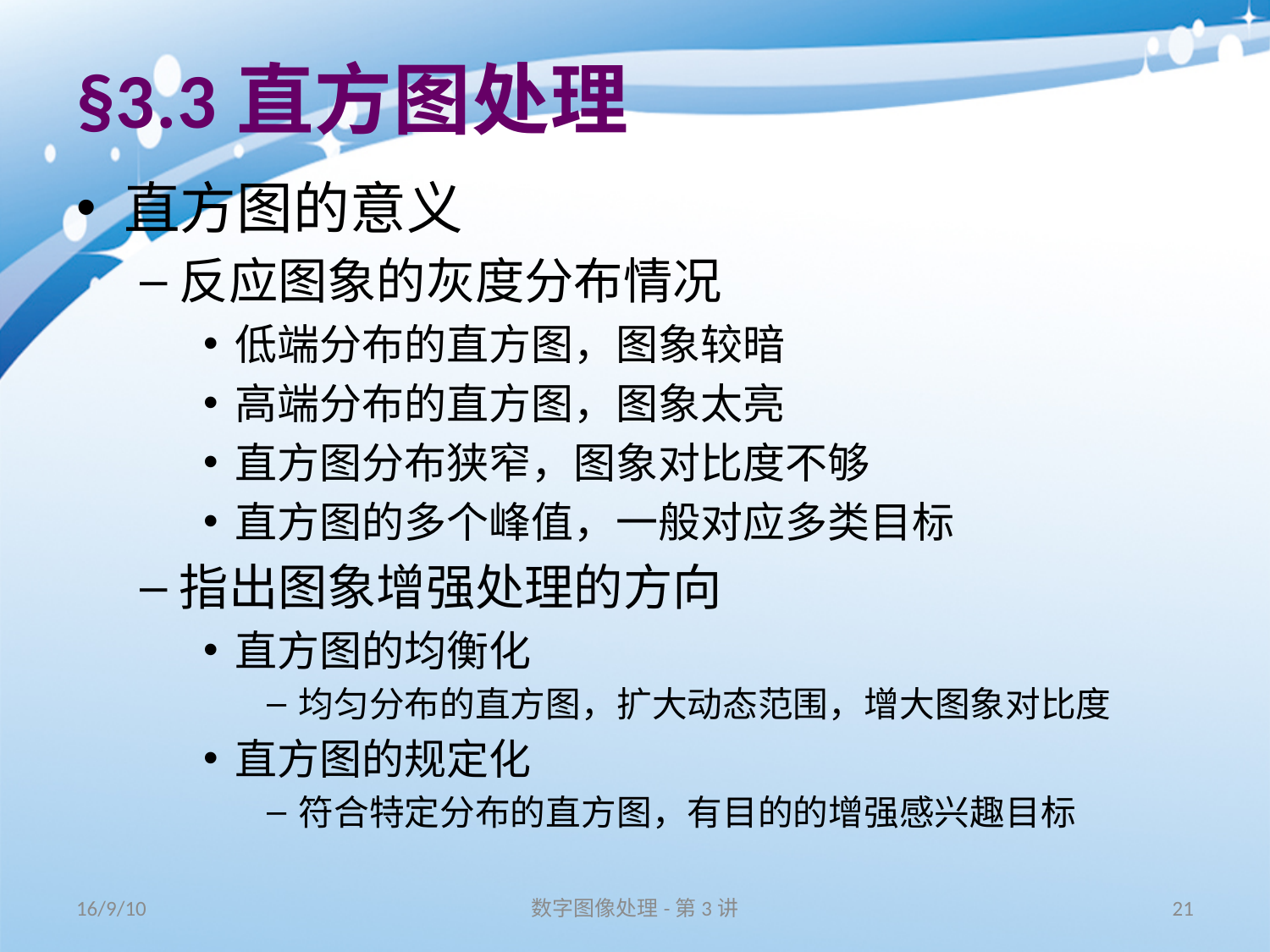

# §3.3直方图处理
直方图的意义
反应图象的灰度分布情况
低端分布的直方图，图象较暗
高端分布的直方图，图象太亮
直方图分布狭窄，图象对比度不够
直方图的多个峰值，一般对应多类目标
指出图象增强处理的方向
直方图的均衡化
均匀分布的直方图，扩大动态范围，增大图象对比度
直方图的规定化
符合特定分布的直方图，有目的的增强感兴趣目标

16/9/10
数字图像处理-第3讲
21